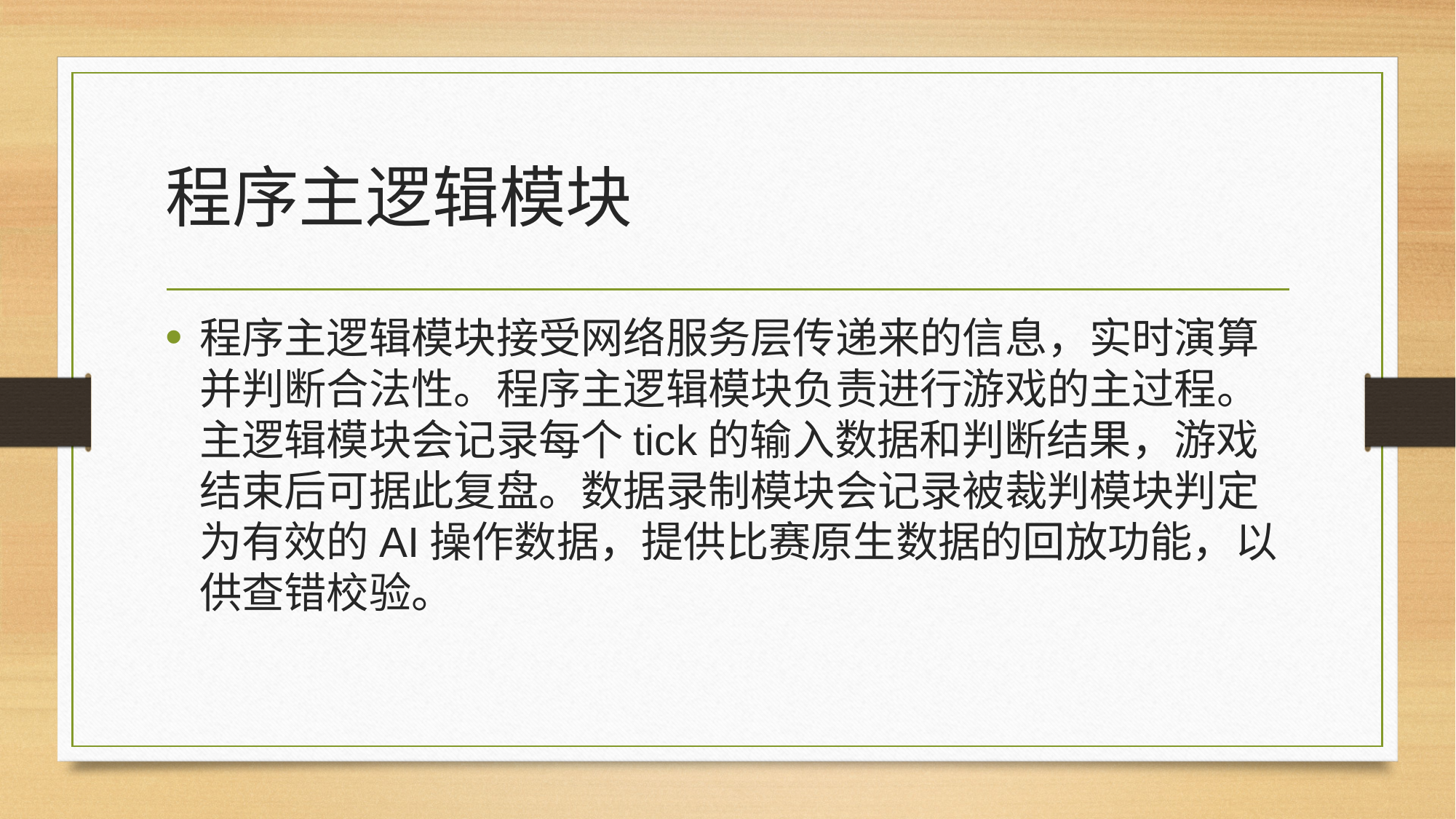

# 程序主逻辑模块
程序主逻辑模块接受网络服务层传递来的信息，实时演算并判断合法性。程序主逻辑模块负责进行游戏的主过程。主逻辑模块会记录每个tick的输入数据和判断结果，游戏结束后可据此复盘。数据录制模块会记录被裁判模块判定为有效的AI操作数据，提供比赛原生数据的回放功能，以供查错校验。